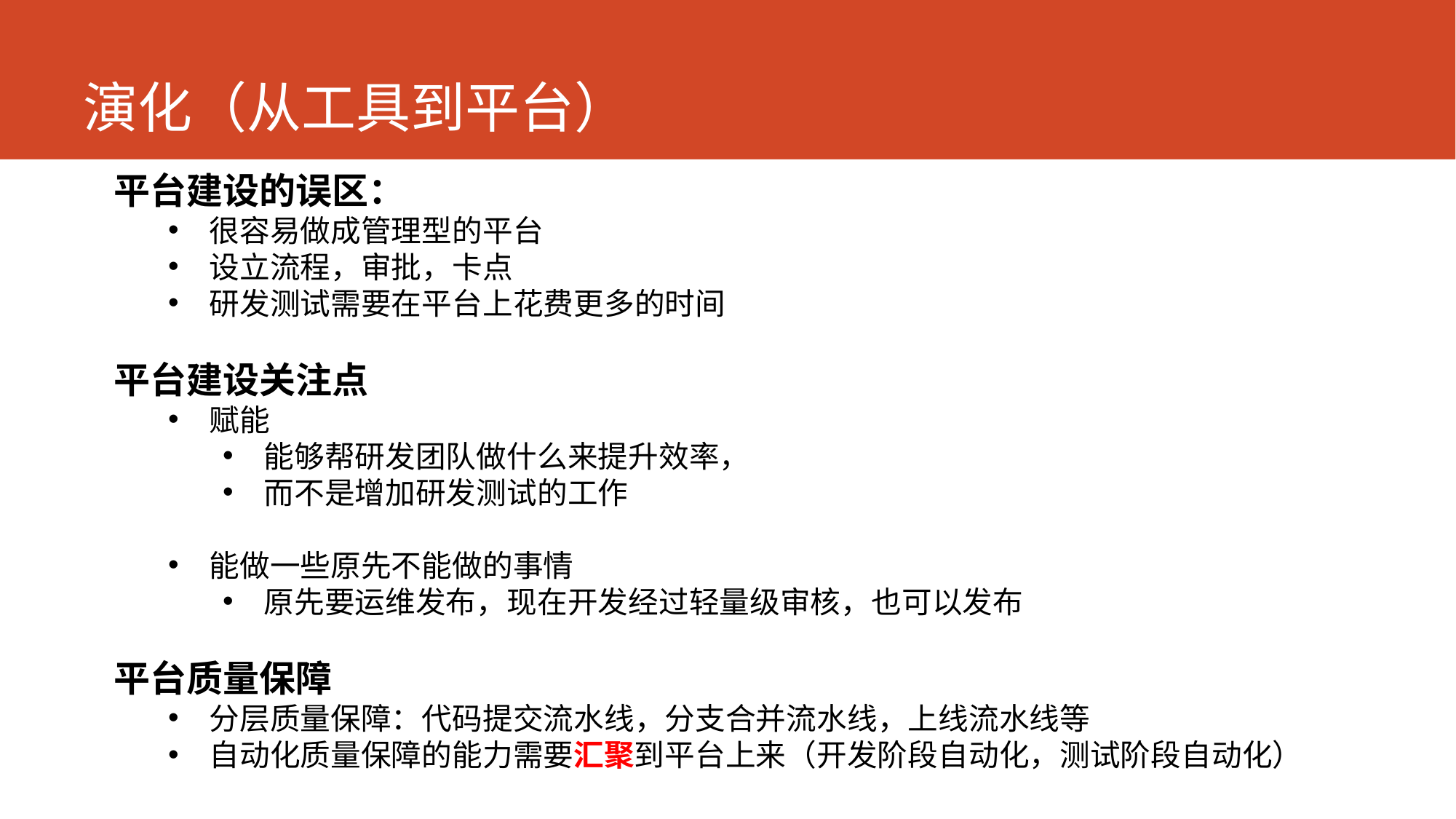

# 演化（从工具到平台）
平台建设的误区：
很容易做成管理型的平台
设立流程，审批，卡点
研发测试需要在平台上花费更多的时间

平台建设关注点
赋能
能够帮研发团队做什么来提升效率，
而不是增加研发测试的工作

能做一些原先不能做的事情
原先要运维发布，现在开发经过轻量级审核，也可以发布

平台质量保障
分层质量保障：代码提交流水线，分支合并流水线，上线流水线等
自动化质量保障的能力需要汇聚到平台上来（开发阶段自动化，测试阶段自动化）